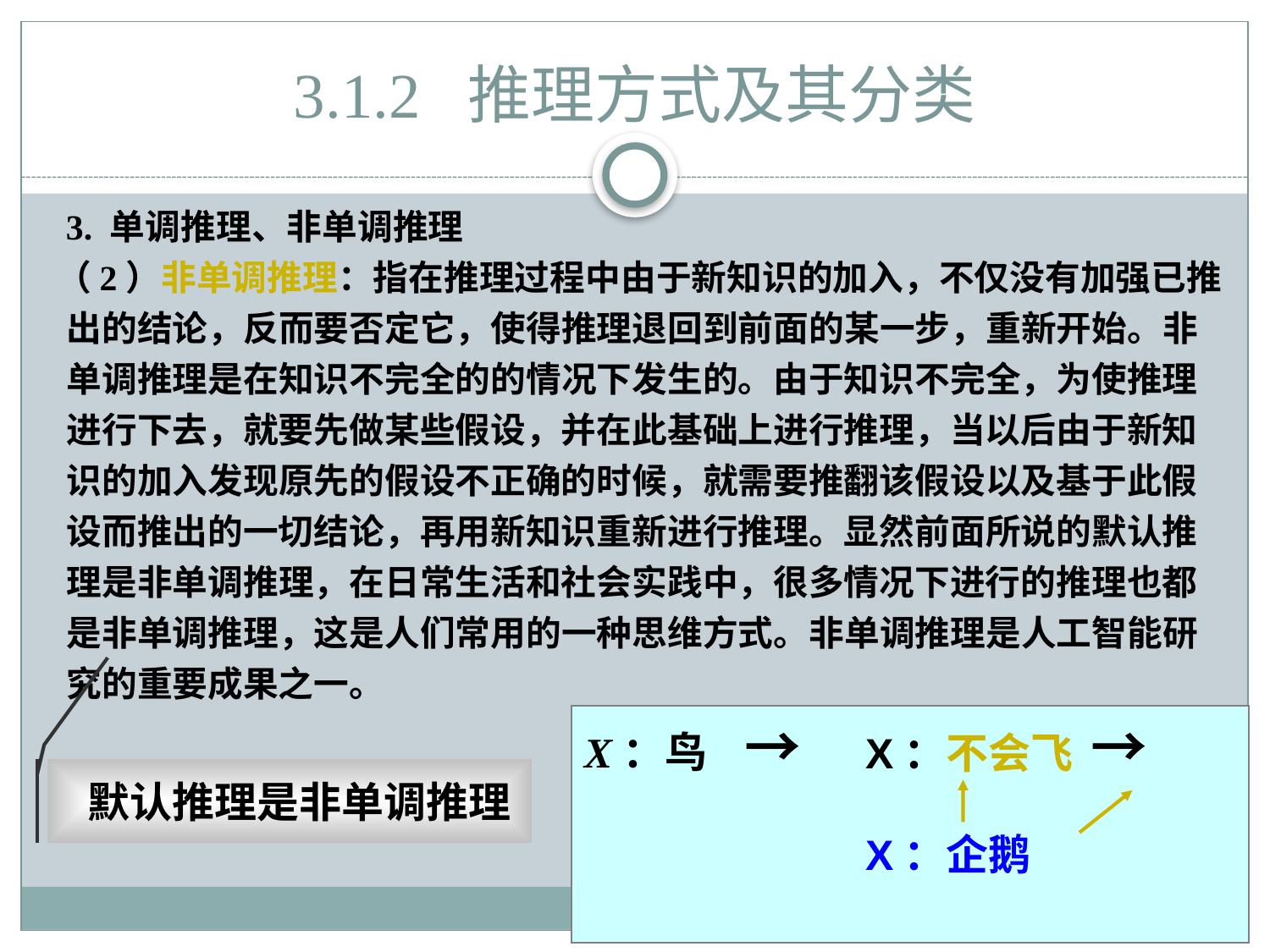

# 3.1.2  推理方式及其分类
13
   3. 单调推理、非单调推理
 （2）非单调推理：指在推理过程中由于新知识的加入，不仅没有加强已推出的结论，反而要否定它，使得推理退回到前面的某一步，重新开始。非单调推理是在知识不完全的的情况下发生的。由于知识不完全，为使推理进行下去，就要先做某些假设，并在此基础上进行推理，当以后由于新知识的加入发现原先的假设不正确的时候，就需要推翻该假设以及基于此假设而推出的一切结论，再用新知识重新进行推理。显然前面所说的默认推理是非单调推理，在日常生活和社会实践中，很多情况下进行的推理也都是非单调推理，这是人们常用的一种思维方式。非单调推理是人工智能研究的重要成果之一。
X：鸟    →      X：会飞      →
                  X:  企鹅

X：不会飞

X：企鹅

 默认推理是非单调推理